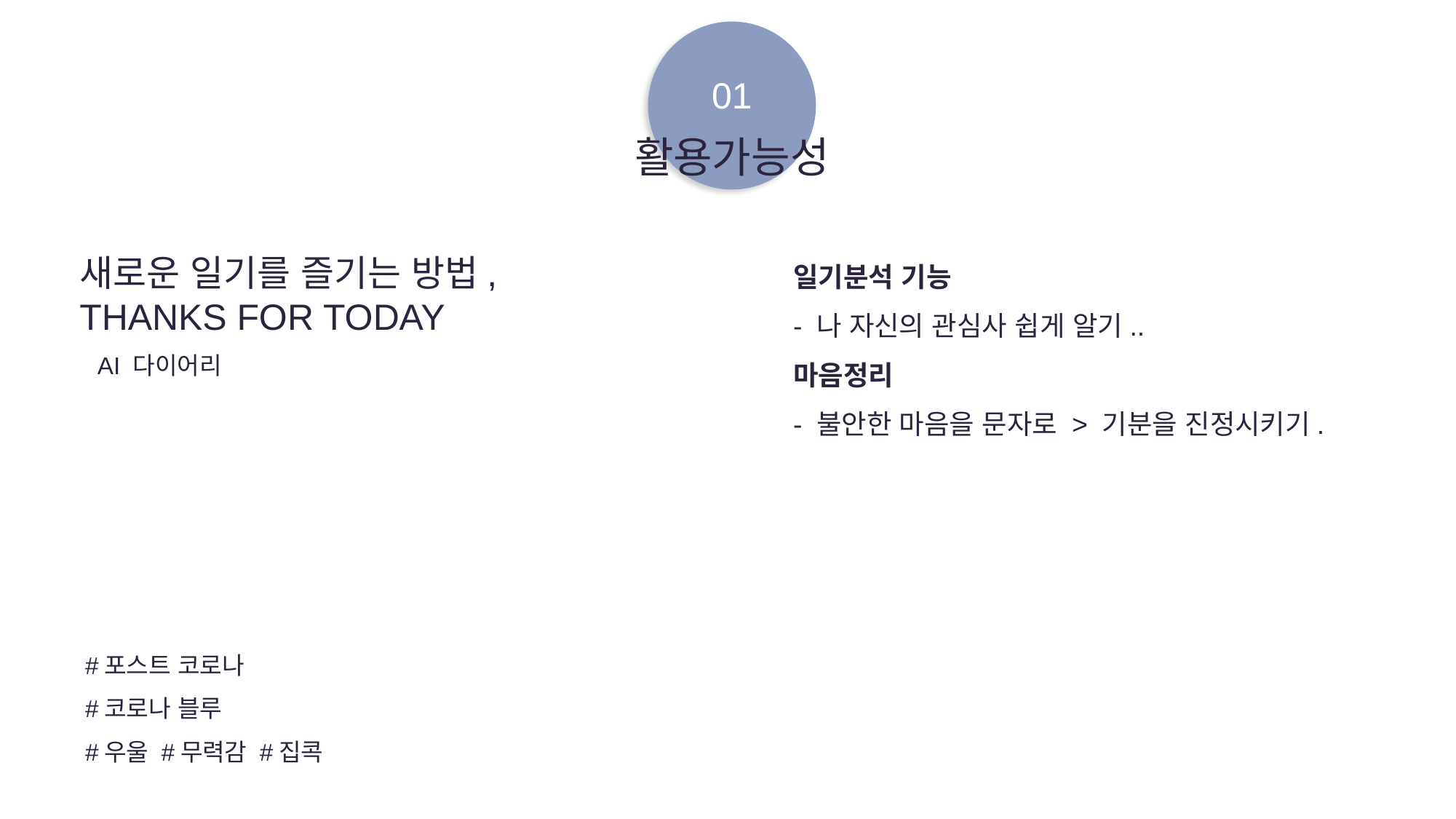

01
활용가능성
일기분석 기능
- 나 자신의 관심사 쉽게 알기..
마음정리
- 불안한 마음을 문자로 > 기분을 진정시키기.
새로운 일기를 즐기는 방법,
THANKS FOR TODAY
AI 다이어리
#포스트 코로나
#코로나 블루
#우울 #무력감 #집콕